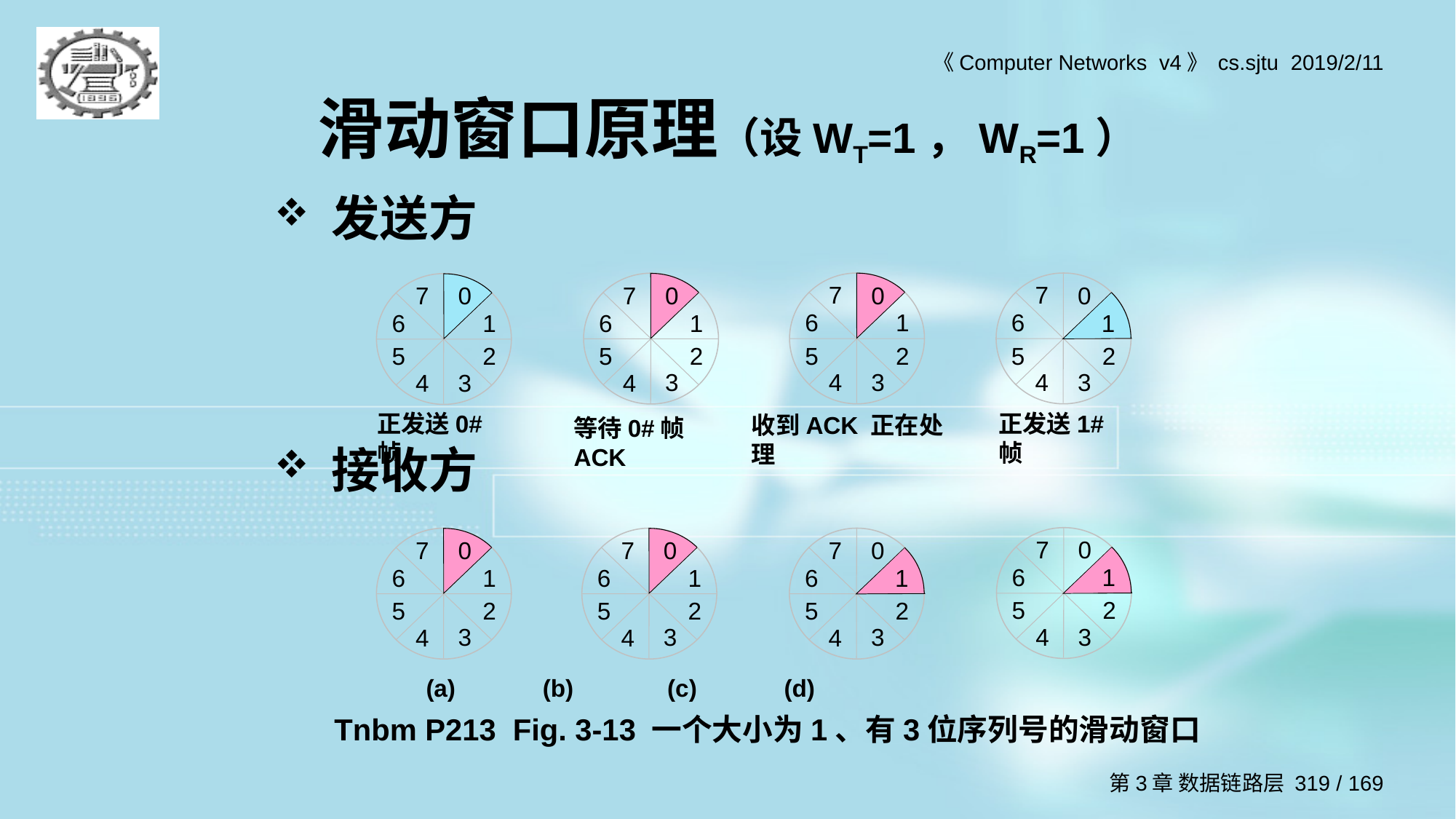

# 滑动窗口原理（设WT=1，WR=1）
发送方

接收方
7

6
1

5
2
3
4
0

7

0

6
1

5
2
3
4
7

6
1

5
2
3
4
0

7

6
1

5
2
3
4
0

正发送0#帧
正发送1#帧
收到ACK 正在处理
等待0#帧ACK
7

0

6
1

5
2
3
4
7

6
1

5
2
3
4
0

7

6
1

5
2
3
4
0

7

0

6
1

5
2
3
4
(a)             (b)              (c)             (d)
Tnbm P213  Fig. 3-13 一个大小为1、有3位序列号的滑动窗口